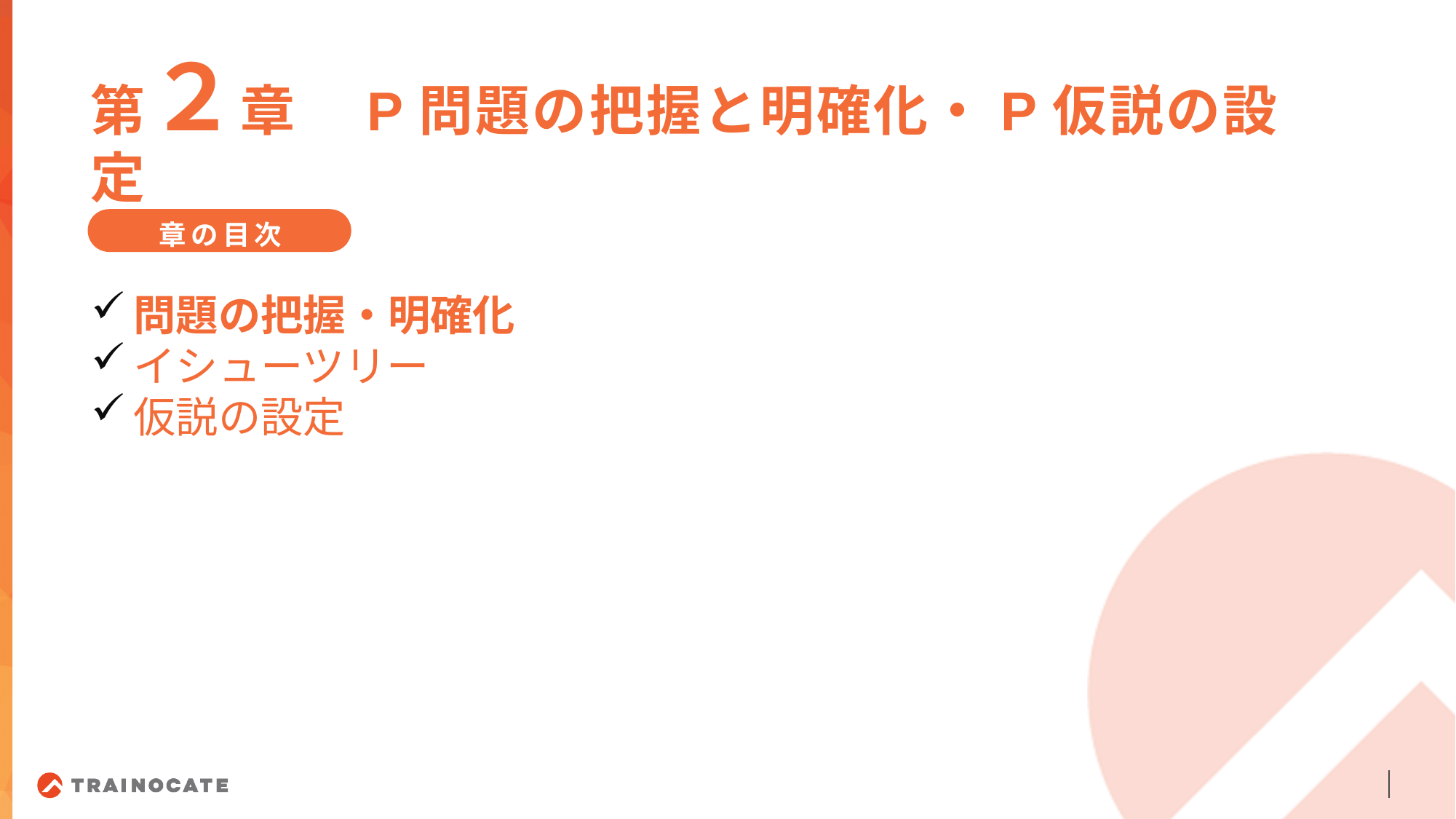

第２章　P問題の把握と明確化・P仮説の設定
章の目次
問題の把握・明確化
イシューツリー
仮説の設定